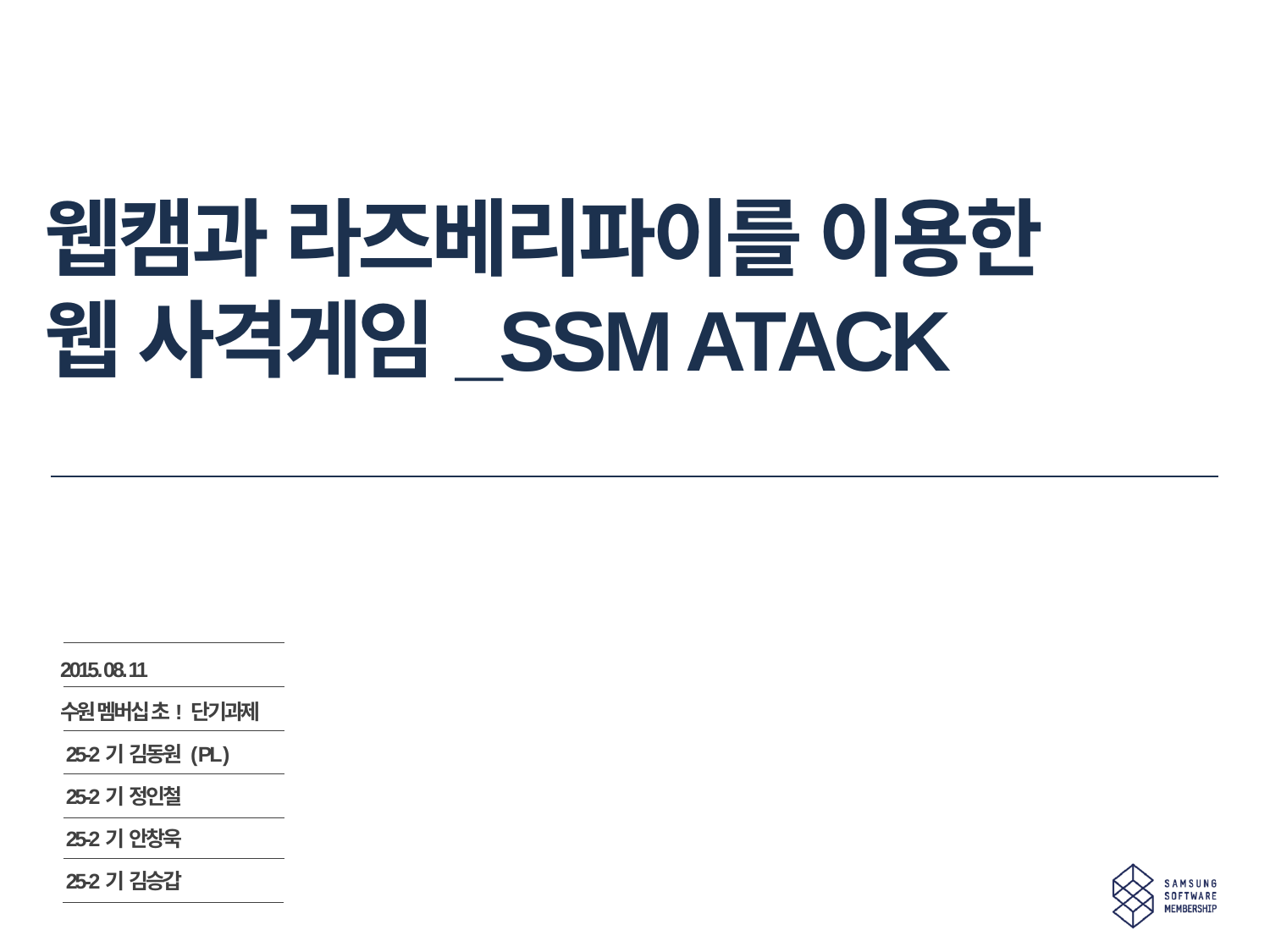

# 웹캠과 라즈베리파이를 이용한 웹 사격게임_SSM ATACK
2015. 08. 11
수원 멤버십 초! 단기과제
 25-2기  김동원 ( PL )
 25-2기  정인철
 25-2기  안창욱
 25-2기  김승갑